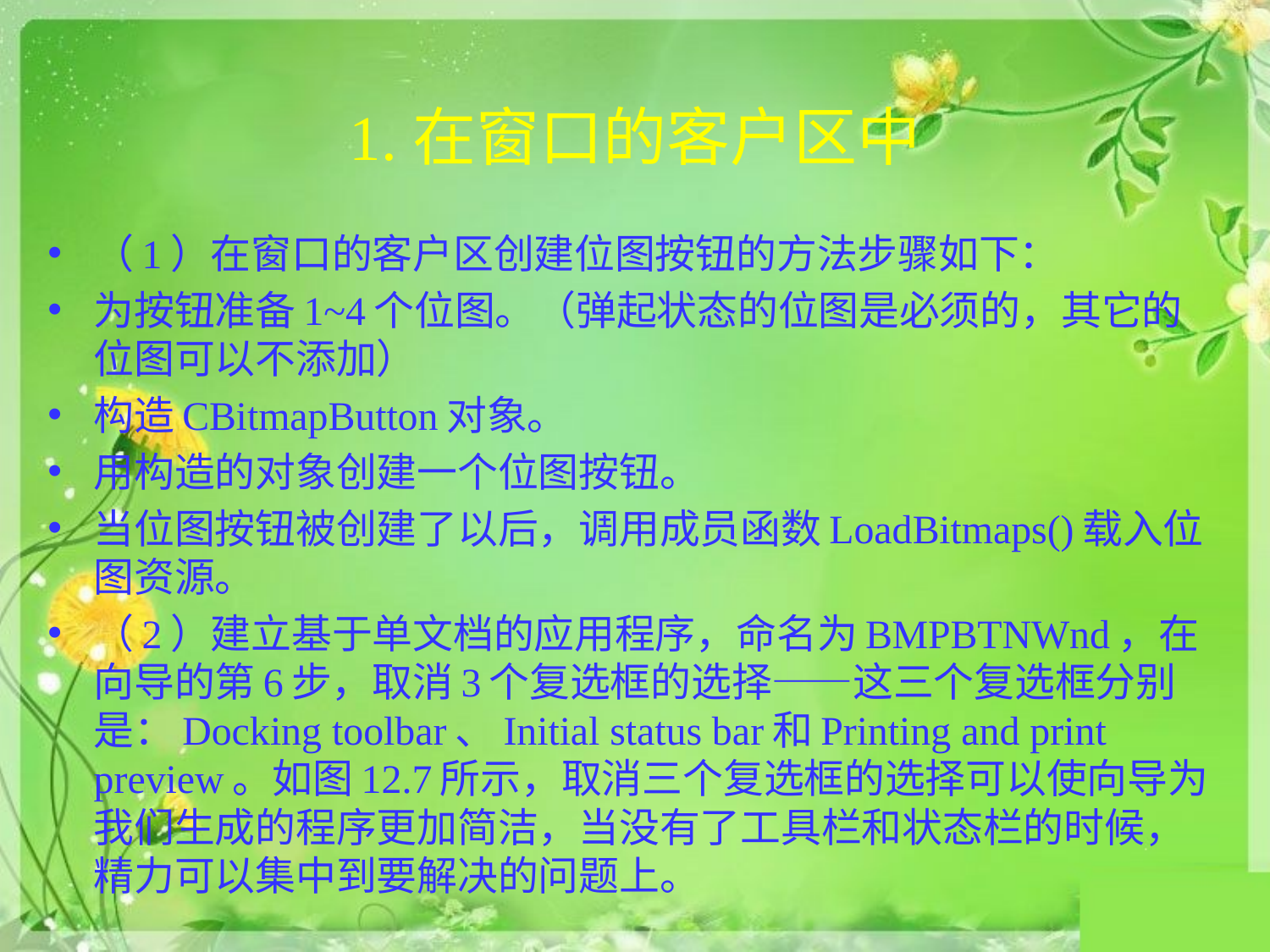

# 1.在窗口的客户区中
（1）在窗口的客户区创建位图按钮的方法步骤如下：
为按钮准备1~4个位图。（弹起状态的位图是必须的，其它的位图可以不添加）
构造CBitmapButton对象。
用构造的对象创建一个位图按钮。
当位图按钮被创建了以后，调用成员函数LoadBitmaps()载入位图资源。
（2）建立基于单文档的应用程序，命名为BMPBTNWnd，在向导的第6步，取消3个复选框的选择——这三个复选框分别是：Docking toolbar、Initial status bar和Printing and print preview。如图12.7所示，取消三个复选框的选择可以使向导为我们生成的程序更加简洁，当没有了工具栏和状态栏的时候，精力可以集中到要解决的问题上。